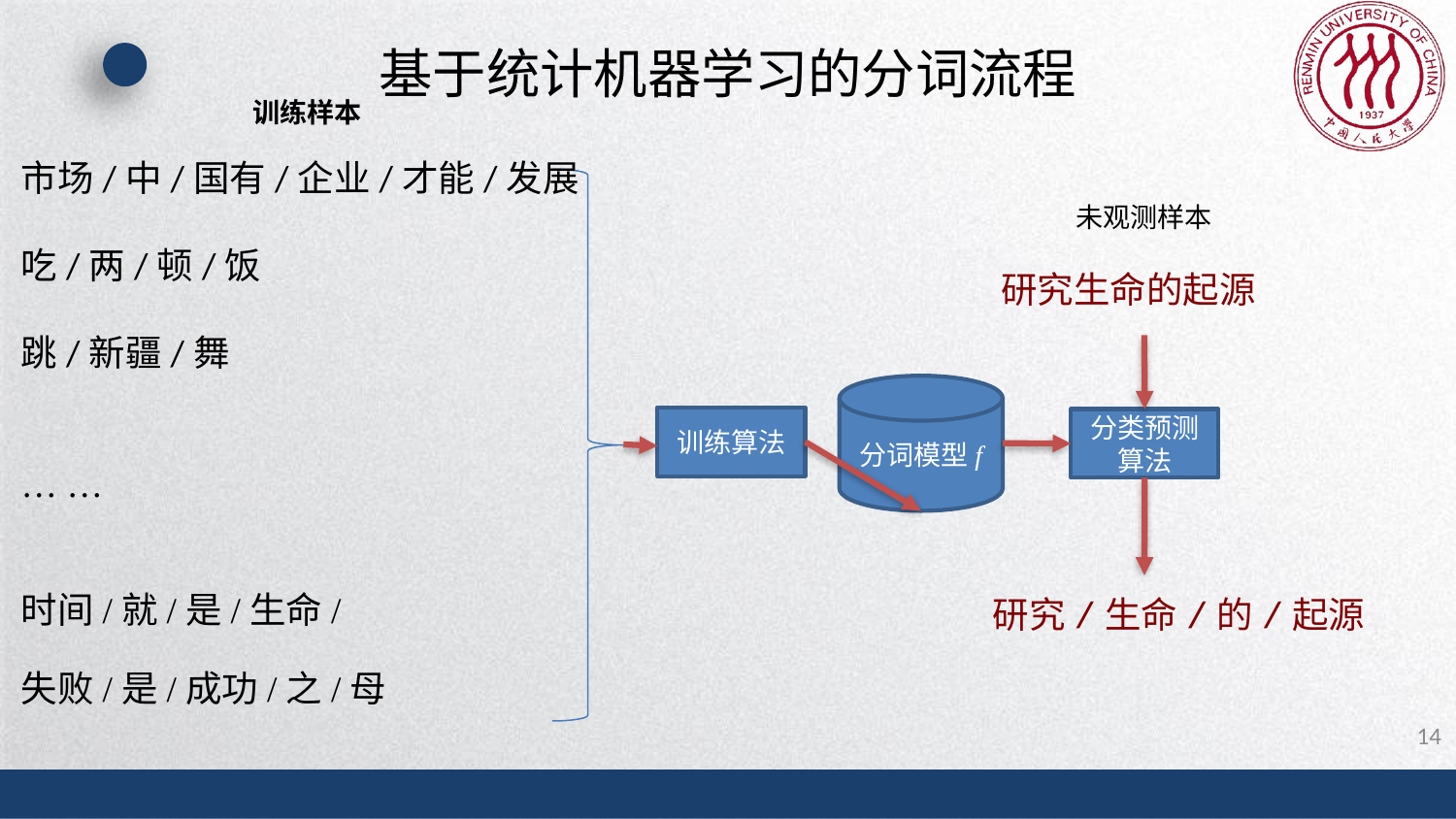

# 基于统计机器学习的分词流程
训练样本
市场/中/国有/企业/才能/发展

吃/两/顿/饭

跳/新疆/舞

… …

时间/就/是/生命/

失败/是/成功/之/母

未观测样本
研究生命的起源
分词模型f
训练算法
分类预测算法
研究/生命/的/起源
14